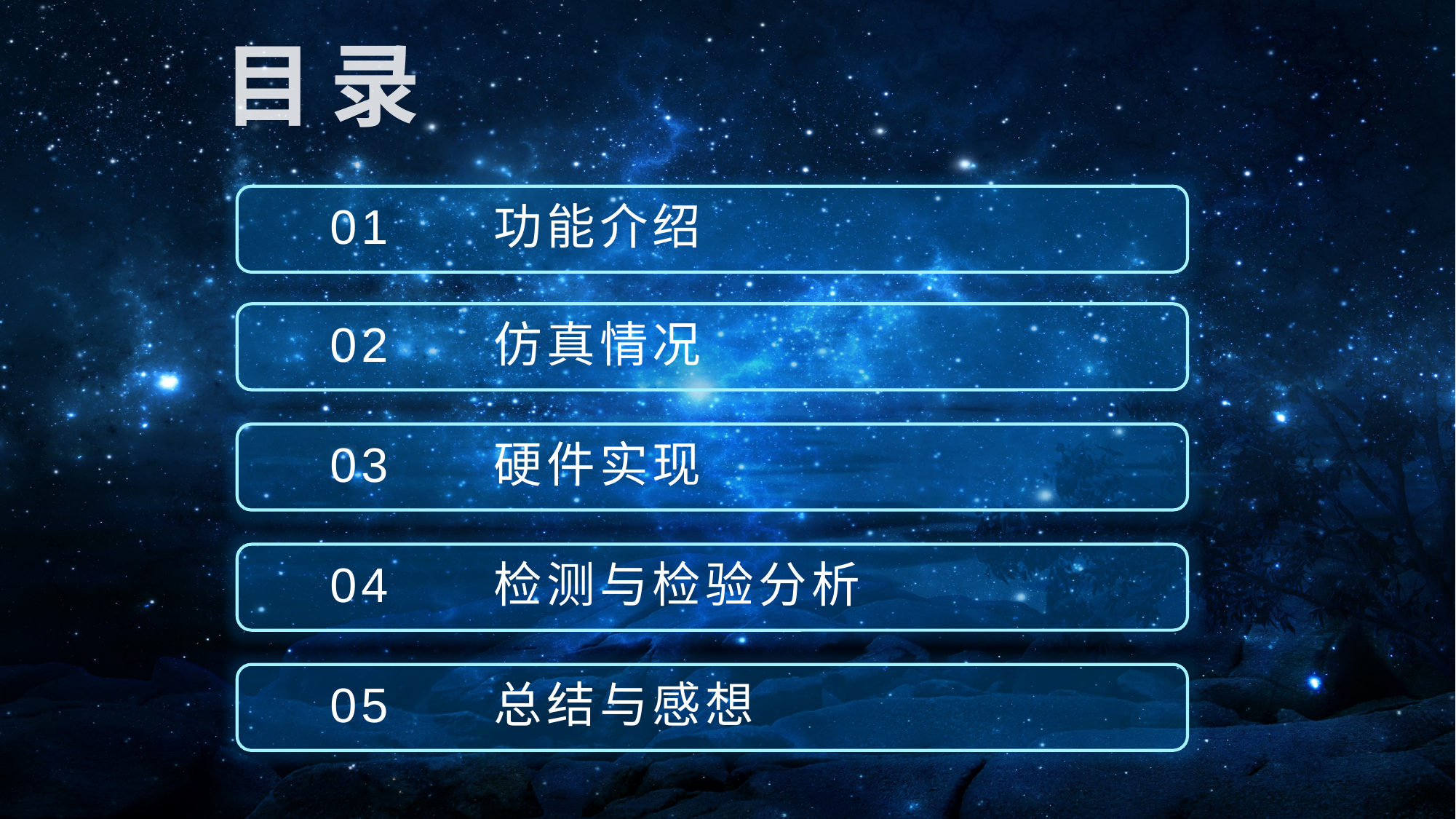

目 录

01
功能介绍

02
仿真情况

03
硬件实现

04
检测与检验分析

05
总结与感想